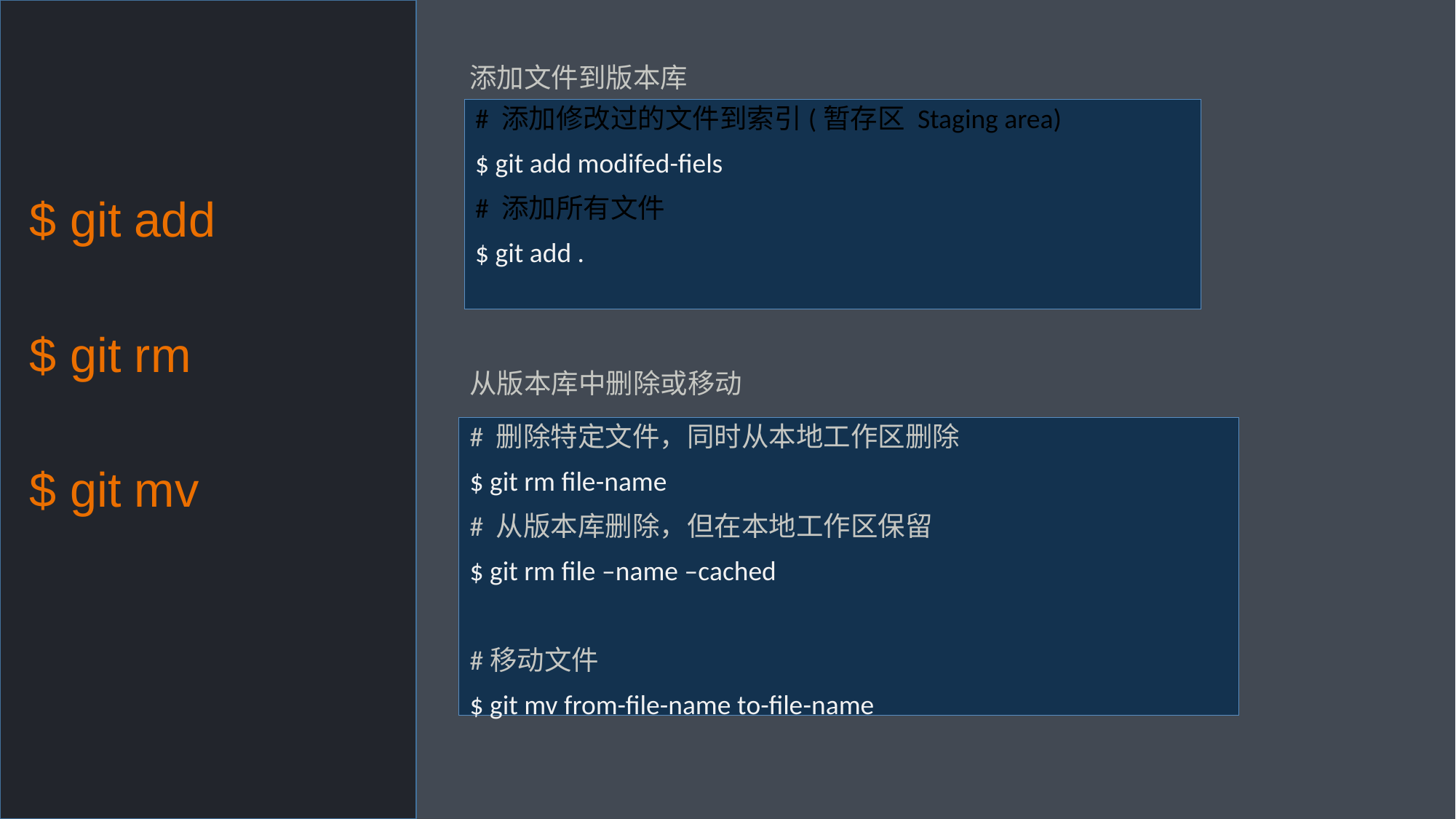

$ git add

$ git rm

$ git mv
添加文件到版本库
# 添加修改过的文件到索引(暂存区 Staging area)
$ git add modifed-fiels
# 添加所有文件
$ git add .
从版本库中删除或移动
# 删除特定文件，同时从本地工作区删除
$ git rm file-name
# 从版本库删除，但在本地工作区保留
$ git rm file –name –cached

#移动文件
$ git mv from-file-name to-file-name